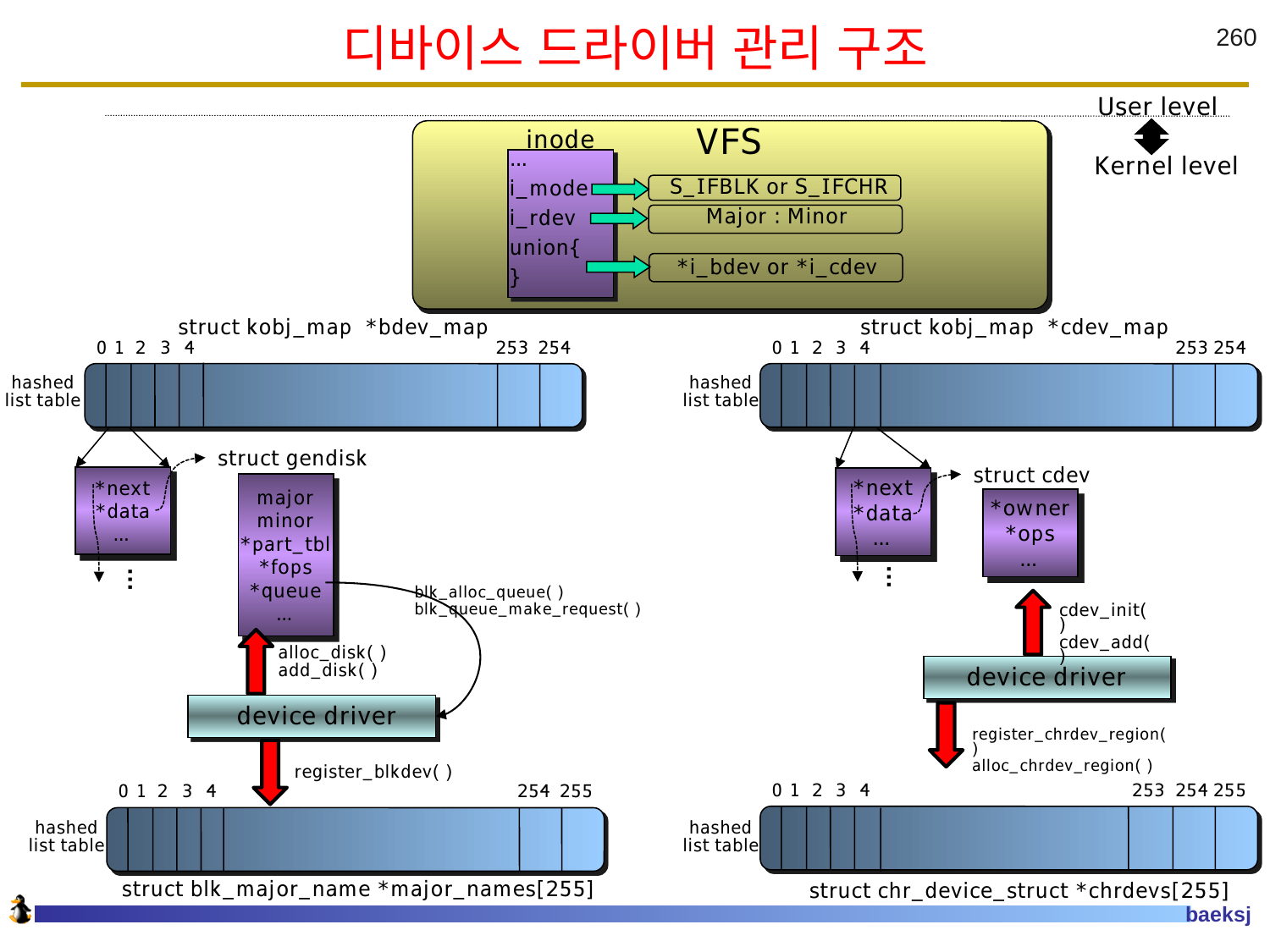

# 디바이스 드라이버 관리 구조
260

User level

VFS

inode

…
i_mode
i_rdev
union{
}

Kernel level

S_IFBLK or S_IFCHR

Major : Minor

*i_bdev or *i_cdev

struct kobj_map  *bdev_map
struct kobj_map  *cdev_map
0
1
2
3
4
253
254
0
1
2
3
4
253
254

hashed
list table
hashed
list table

struct gendisk
struct cdev
*next
*data
…
*next
*data
…
major
minor
*part_tbl
*fops
*queue
…
*owner
*ops
…
…
…
blk_alloc_queue( )
blk_queue_make_request( )

cdev_init( )
cdev_add( )

alloc_disk( )
add_disk( )
device driver

device driver

register_chrdev_region( )
alloc_chrdev_region( )

register_blkdev( )
0
1
2
3
4
253
254
255
0
1
2
3
4
254
255

hashed
list table
hashed
list table
struct blk_major_name *major_names[255]
struct chr_device_struct *chrdevs[255]